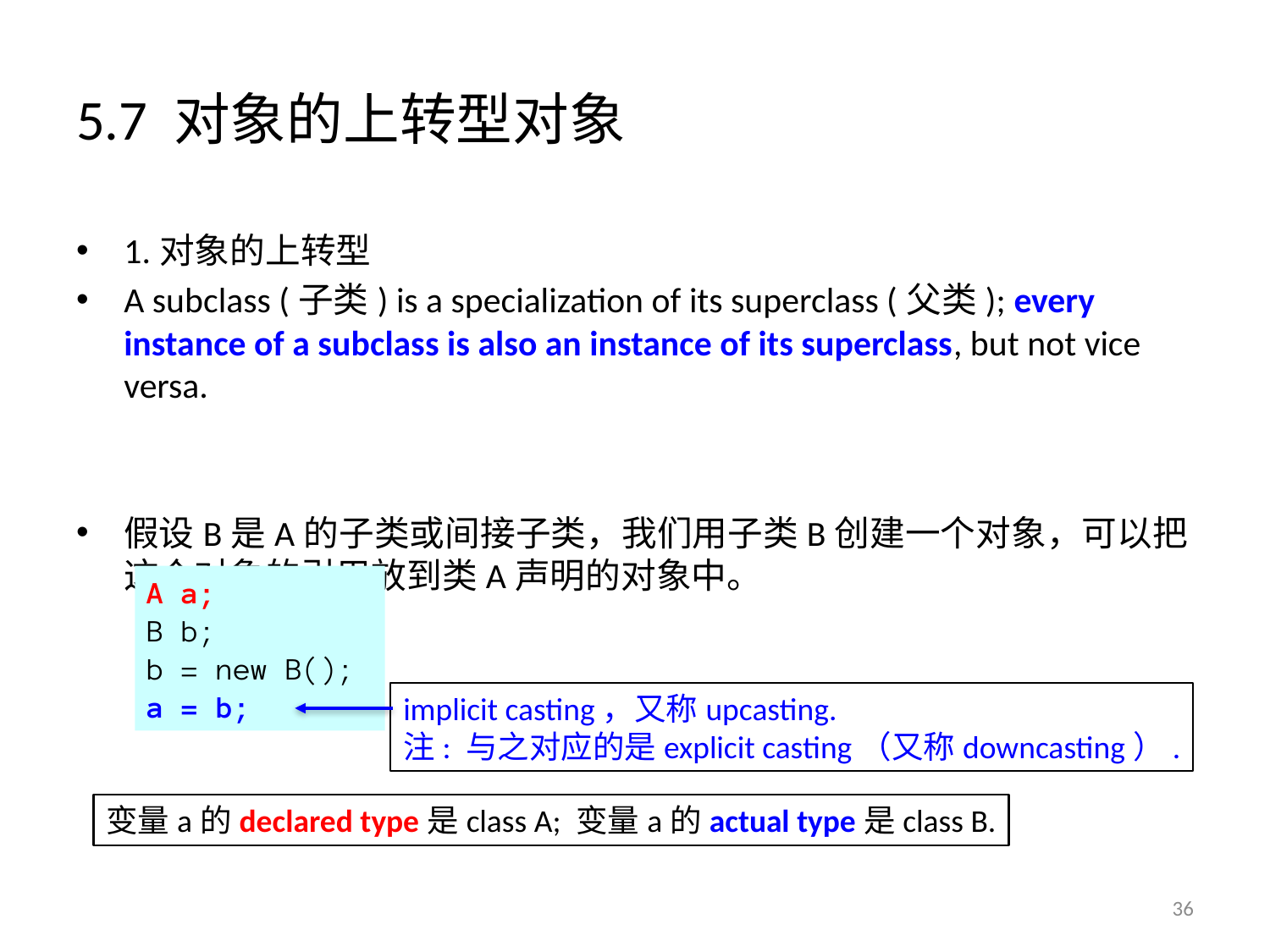

# 5.7 对象的上转型对象
1.对象的上转型
A subclass (子类) is a specialization of its superclass (父类); every instance of a subclass is also an instance of its superclass, but not vice versa.

假设B是A的子类或间接子类，我们用子类B创建一个对象，可以把这个对象的引用放到类A声明的对象中。
A a;
B b;
b = new B();
a = b;
implicit casting，又称upcasting.
注: 与之对应的是explicit casting（又称downcasting）.
变量a的declared type是class A; 变量a的actual type是class B.
36